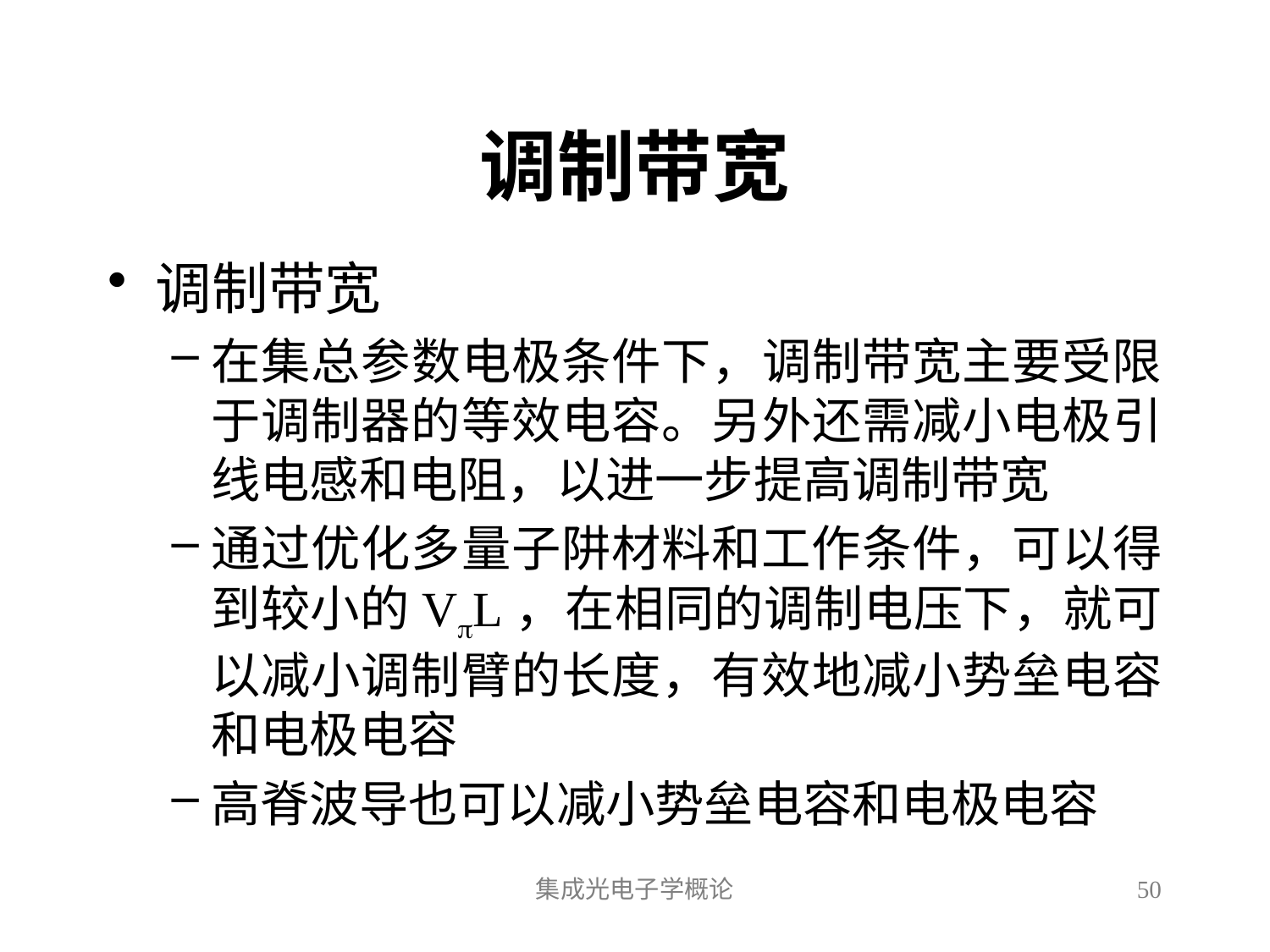

# 调制带宽
调制带宽
在集总参数电极条件下，调制带宽主要受限于调制器的等效电容。另外还需减小电极引线电感和电阻，以进一步提高调制带宽
通过优化多量子阱材料和工作条件，可以得到较小的VπL，在相同的调制电压下，就可以减小调制臂的长度，有效地减小势垒电容和电极电容
高脊波导也可以减小势垒电容和电极电容
集成光电子学概论
50